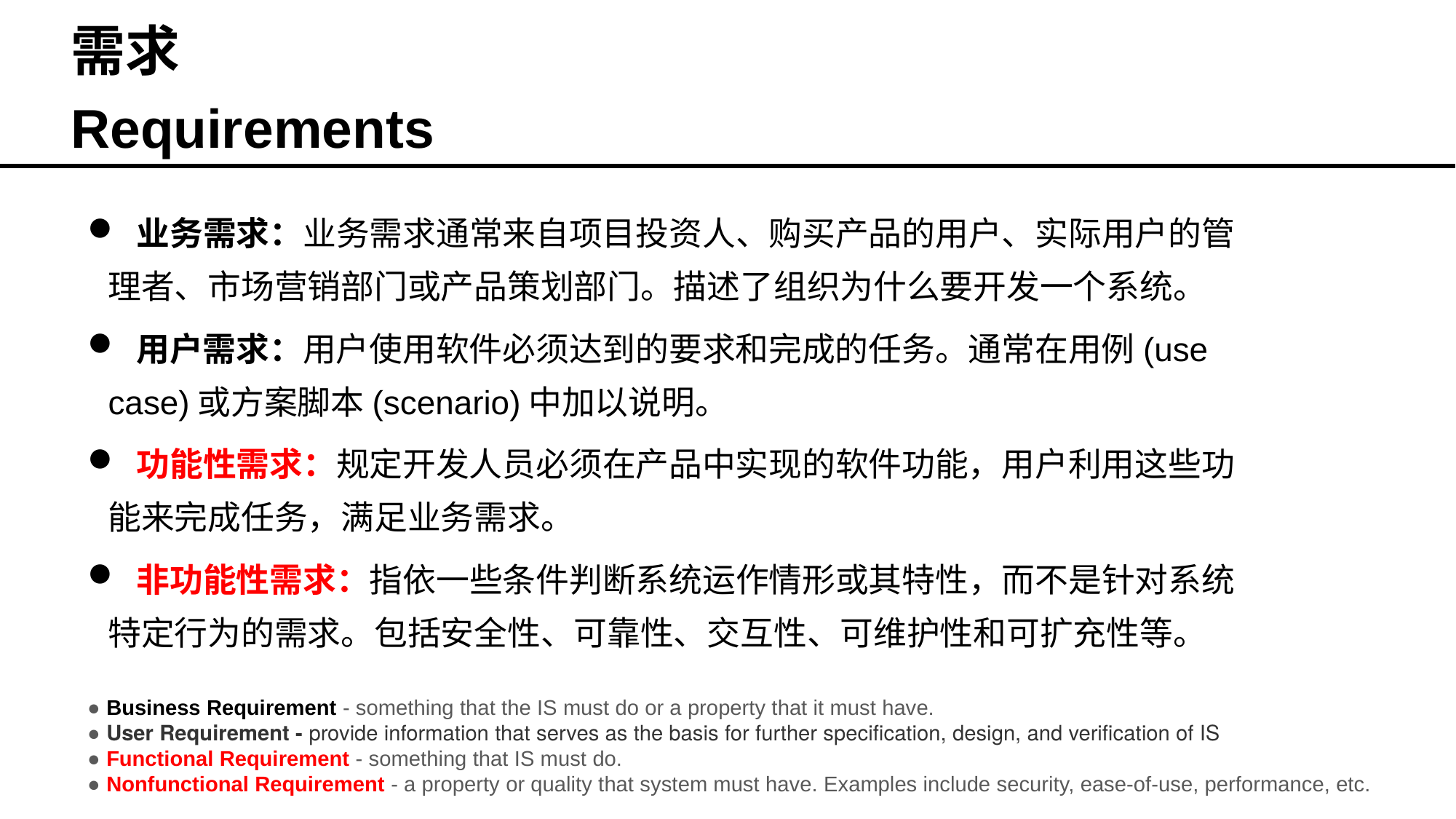

需求
Requirements
 业务需求：业务需求通常来自项目投资人、购买产品的用户、实际用户的管理者、市场营销部门或产品策划部门。描述了组织为什么要开发一个系统。
 用户需求：用户使用软件必须达到的要求和完成的任务。通常在用例(use case)或方案脚本(scenario)中加以说明。
 功能性需求：规定开发人员必须在产品中实现的软件功能，用户利用这些功能来完成任务，满足业务需求。
 非功能性需求：指依一些条件判断系统运作情形或其特性，而不是针对系统特定行为的需求。包括安全性、可靠性、交互性、可维护性和可扩充性等。
● Business Requirement - something that the IS must do or a property that it must have.
● User Requirement - provide information that serves as the basis for further specification, design, and verification of IS
● Functional Requirement - something that IS must do.
● Nonfunctional Requirement - a property or quality that system must have. Examples include security, ease-of-use, performance, etc.